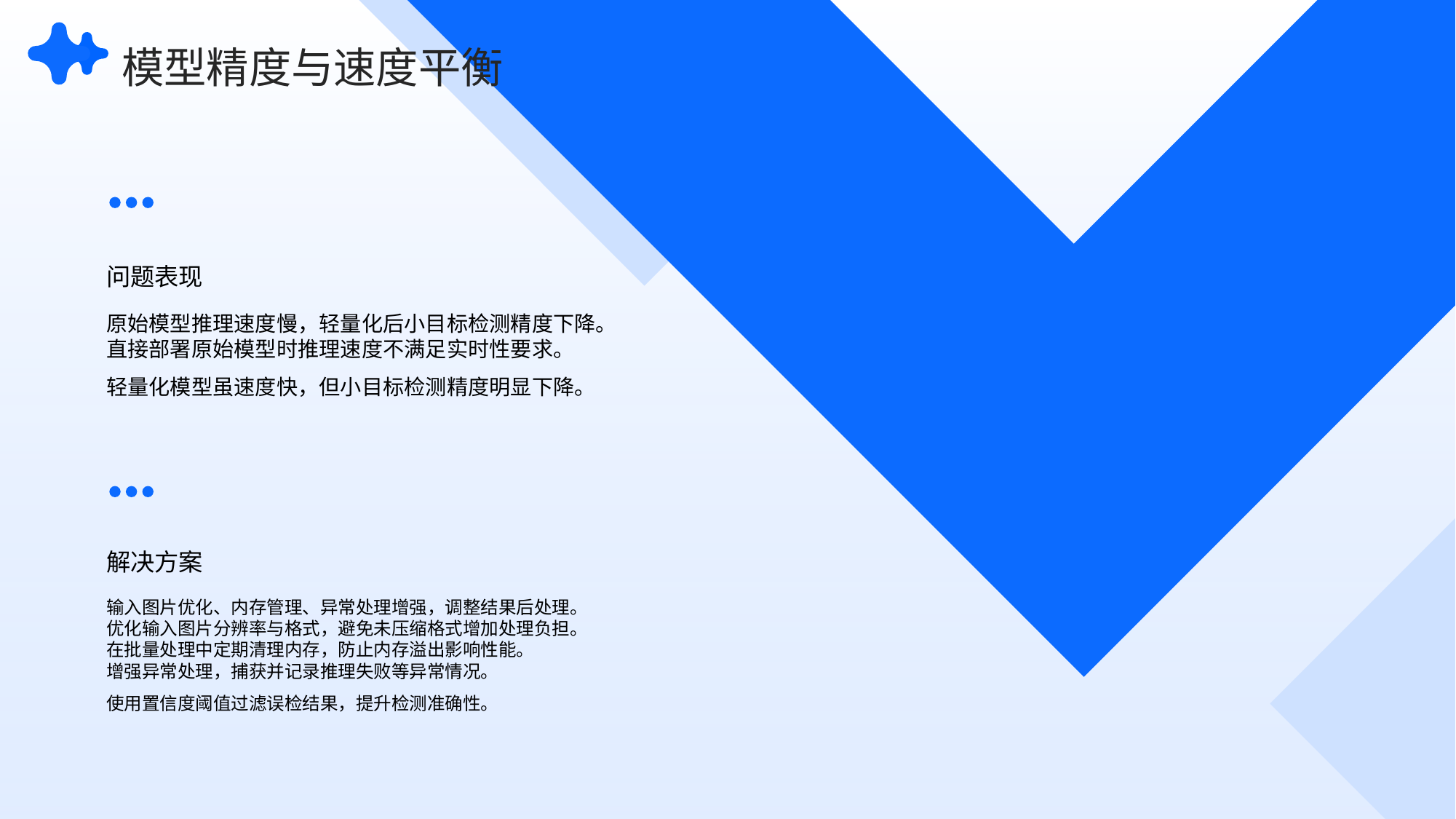

模型精度与速度平衡

问题表现
原始模型推理速度慢，轻量化后小目标检测精度下降。
直接部署原始模型时推理速度不满足实时性要求。
轻量化模型虽速度快，但小目标检测精度明显下降。

解决方案

输入图片优化、内存管理、异常处理增强，调整结果后处理。
优化输入图片分辨率与格式，避免未压缩格式增加处理负担。
在批量处理中定期清理内存，防止内存溢出影响性能。
增强异常处理，捕获并记录推理失败等异常情况。
使用置信度阈值过滤误检结果，提升检测准确性。